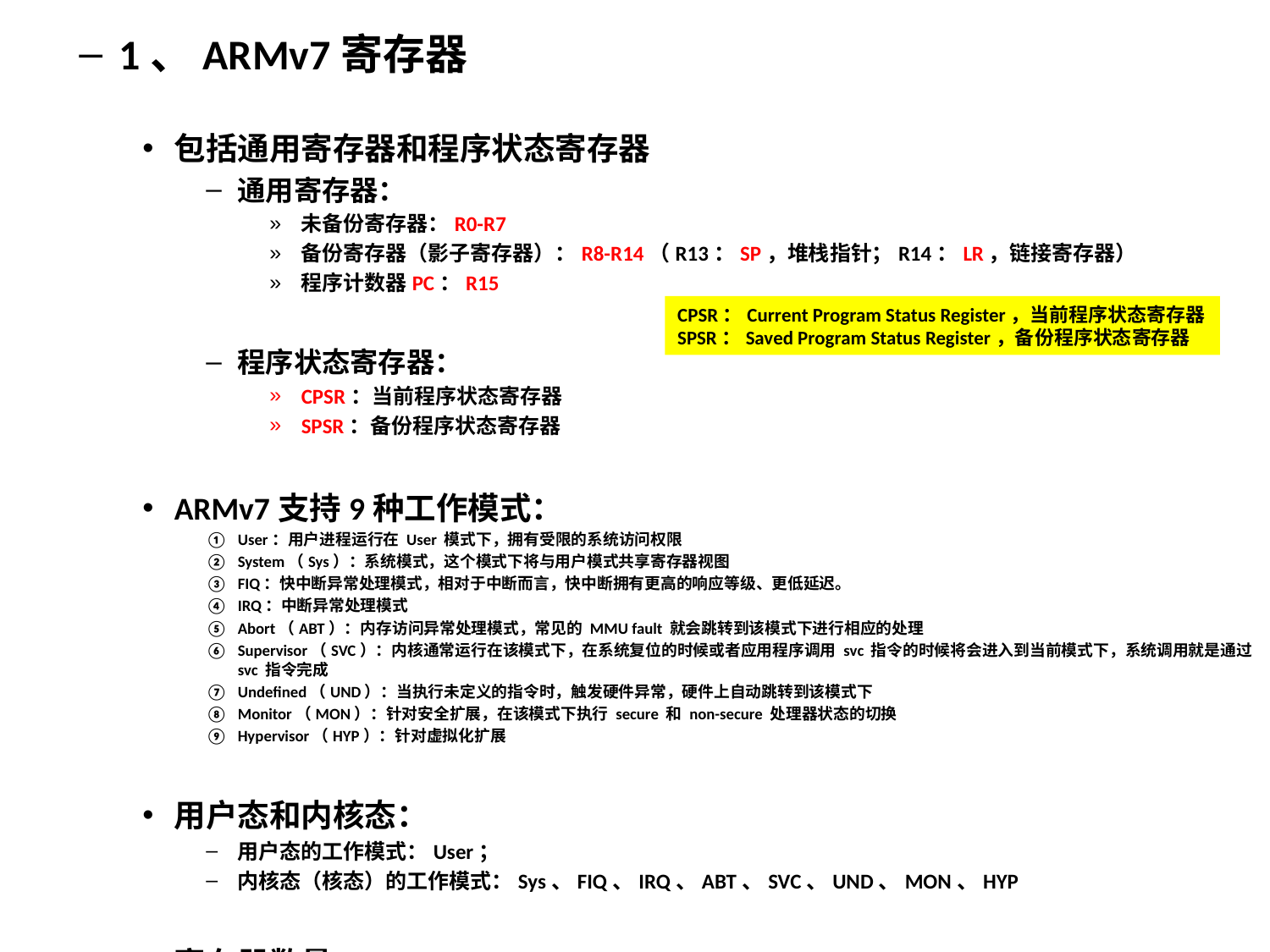

1、ARMv7寄存器

包括通用寄存器和程序状态寄存器
通用寄存器：
未备份寄存器：R0-R7
备份寄存器（影子寄存器）：R8-R14（R13：SP，堆栈指针；R14：LR，链接寄存器）
程序计数器PC：R15

程序状态寄存器：
CPSR：当前程序状态寄存器
SPSR：备份程序状态寄存器

ARMv7支持9种工作模式：
User：用户进程运行在 User 模式下，拥有受限的系统访问权限
System（Sys）：系统模式，这个模式下将与用户模式共享寄存器视图
FIQ：快中断异常处理模式，相对于中断而言，快中断拥有更高的响应等级、更低延迟。
IRQ：中断异常处理模式
Abort（ABT）：内存访问异常处理模式，常见的 MMU fault 就会跳转到该模式下进行相应的处理
Supervisor（SVC）：内核通常运行在该模式下，在系统复位的时候或者应用程序调用 svc 指令的时候将会进入到当前模式下，系统调用就是通过 svc 指令完成
Undefined（UND）：当执行未定义的指令时，触发硬件异常，硬件上自动跳转到该模式下
Monitor（MON）：针对安全扩展，在该模式下执行 secure 和 non-secure 处理器状态的切换
Hypervisor（HYP）：针对虚拟化扩展

用户态和内核态：
用户态的工作模式：User；
内核态（核态）的工作模式：Sys、FIQ、IRQ、ABT、SVC、UND、MON、HYP

寄存器数量：
通用寄存器：9种工作模式共34个
程序状态寄存器：9种工作模式共8个
CPSR：Current Program Status Register，当前程序状态寄存器
SPSR：Saved Program Status Register，备份程序状态寄存器